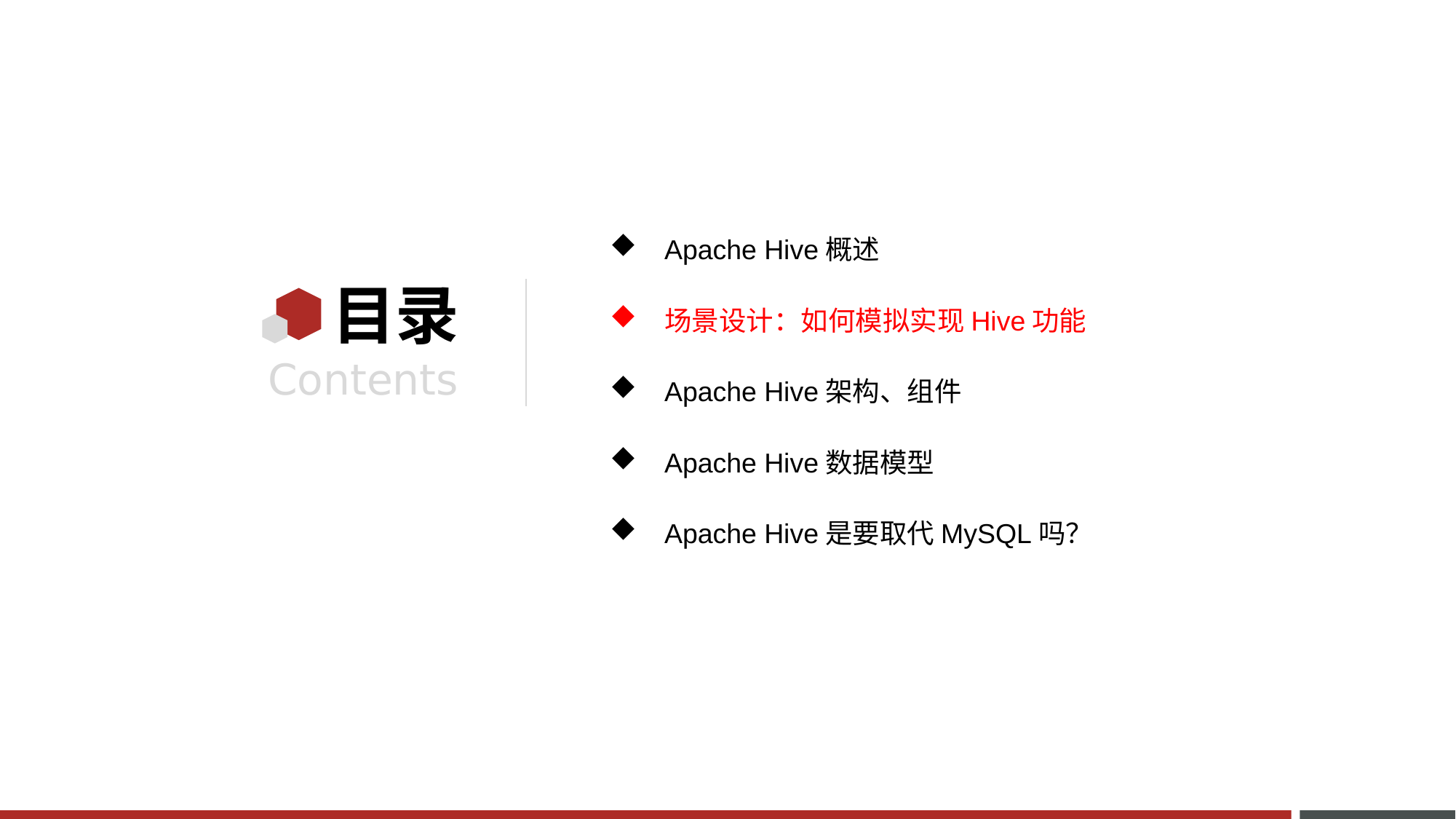

Apache Hive概述
场景设计：如何模拟实现Hive功能
Apache Hive架构、组件
Apache Hive数据模型
Apache Hive是要取代MySQL吗？